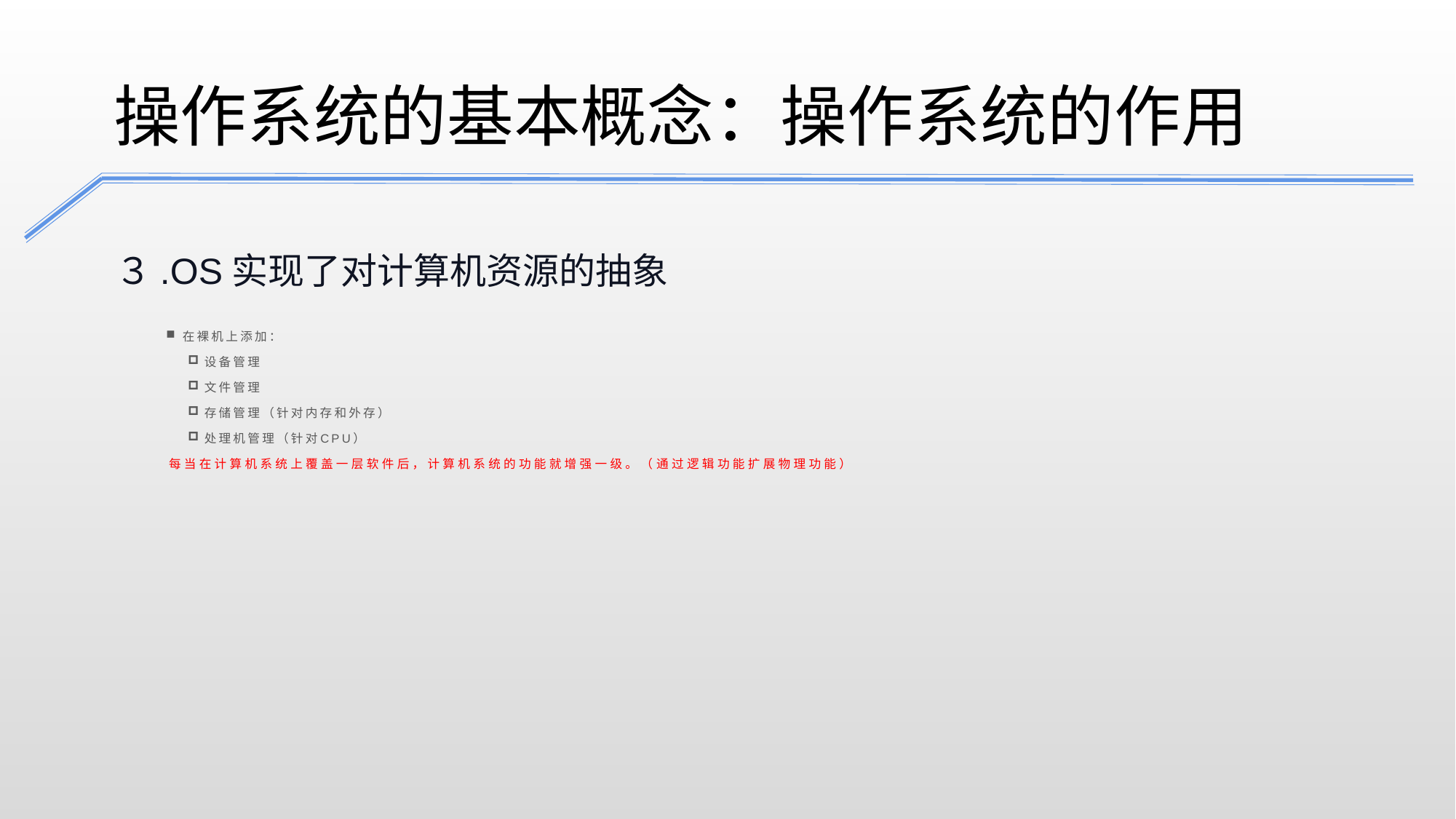

操作系统的基本概念：操作系统的作用
３.OS实现了对计算机资源的抽象
在裸机上添加：
设备管理
文件管理
存储管理（针对内存和外存）
处理机管理（针对CPU）
每当在计算机系统上覆盖一层软件后，计算机系统的功能就增强一级。（通过逻辑功能扩展物理功能）